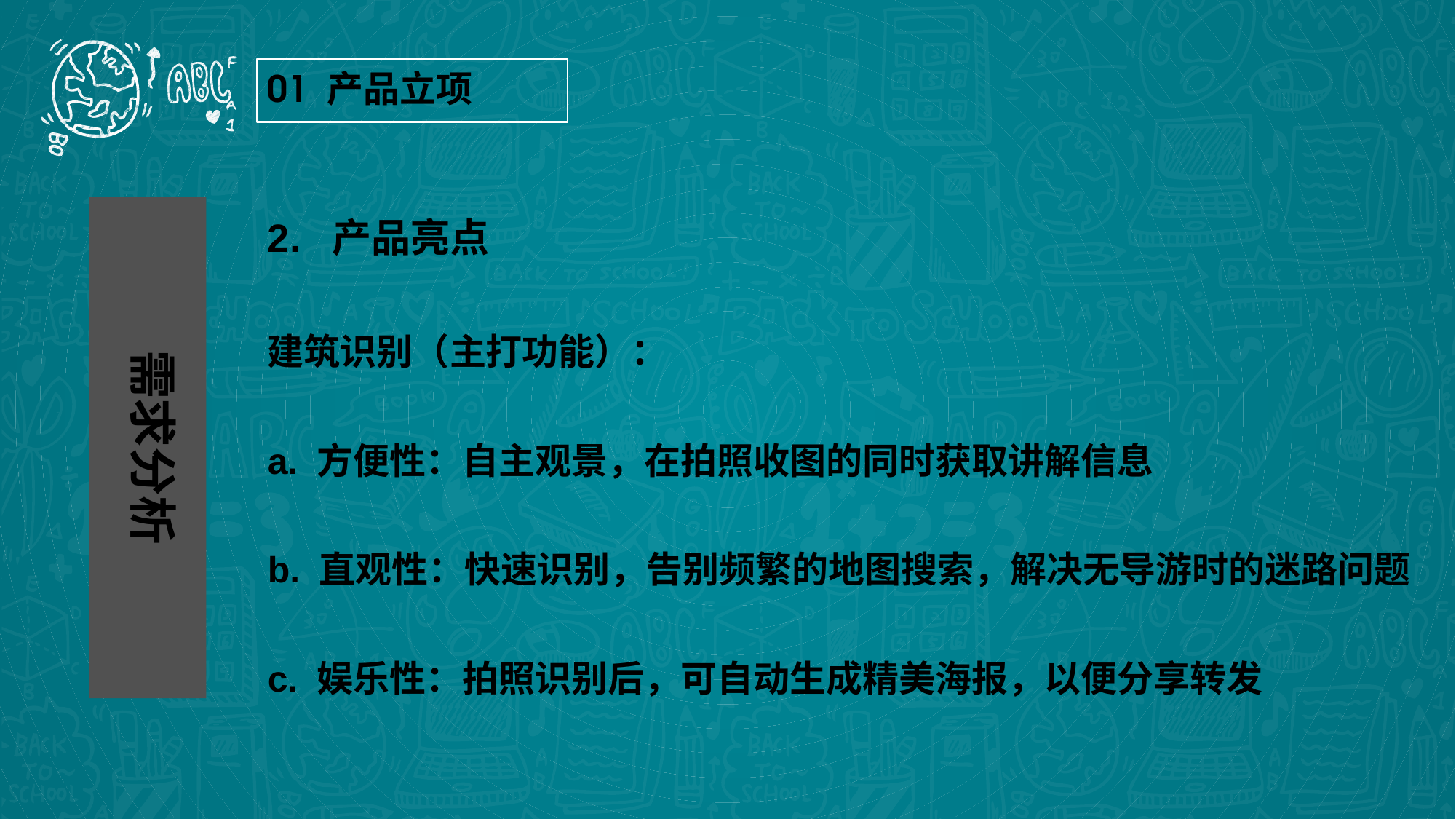

01 产品立项
2.  产品亮点

建筑识别（主打功能）：

a. 方便性：自主观景，在拍照收图的同时获取讲解信息

b. 直观性：快速识别，告别频繁的地图搜索，解决无导游时的迷路问题

c. 娱乐性：拍照识别后，可自动生成精美海报，以便分享转发

需求分析